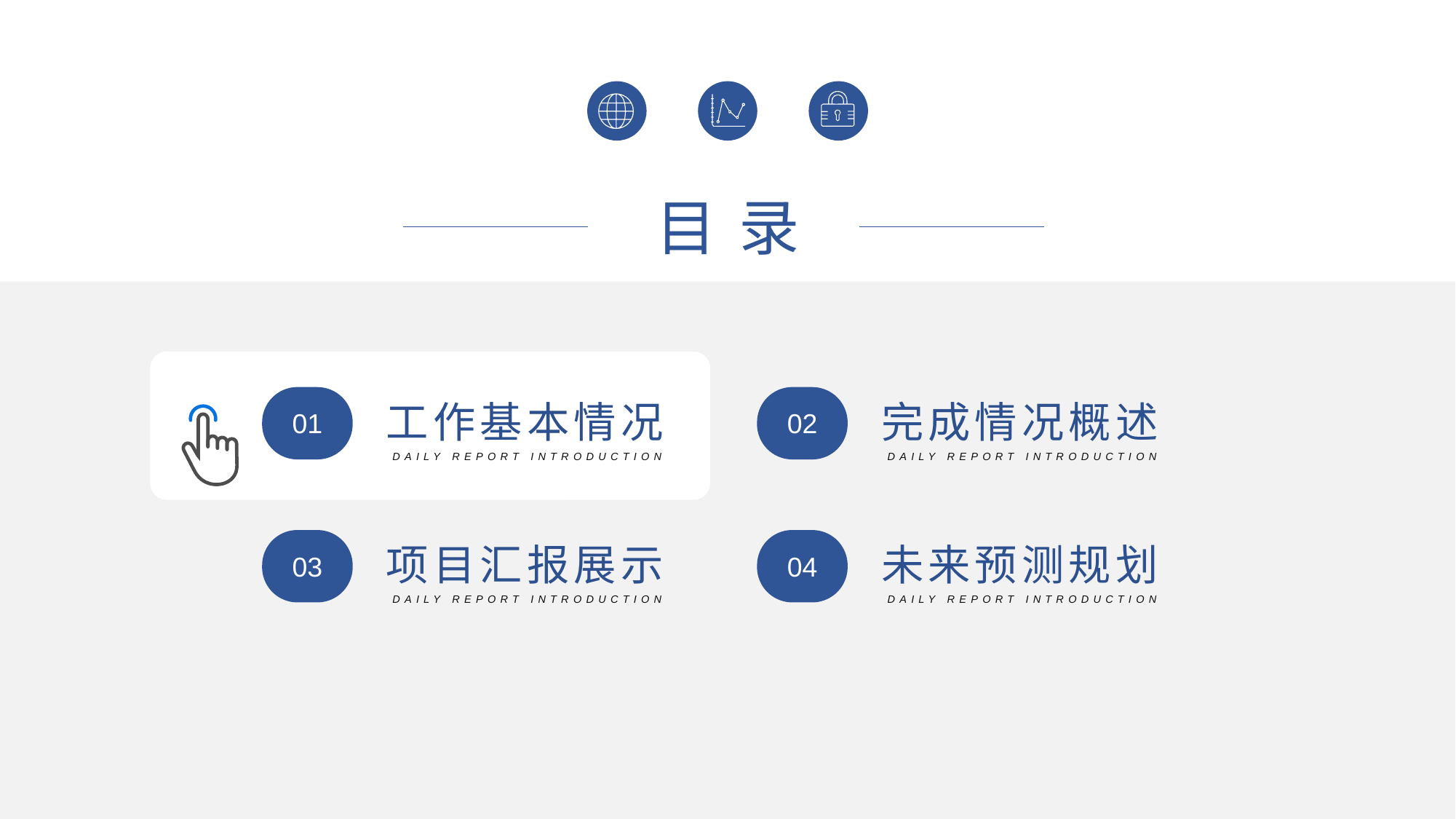

目 录

工作基本情况
01
DAILY REPORT INTRODUCTION

完成情况概述
02
DAILY REPORT INTRODUCTION

项目汇报展示
03
DAILY REPORT INTRODUCTION

未来预测规划
04
DAILY REPORT INTRODUCTION